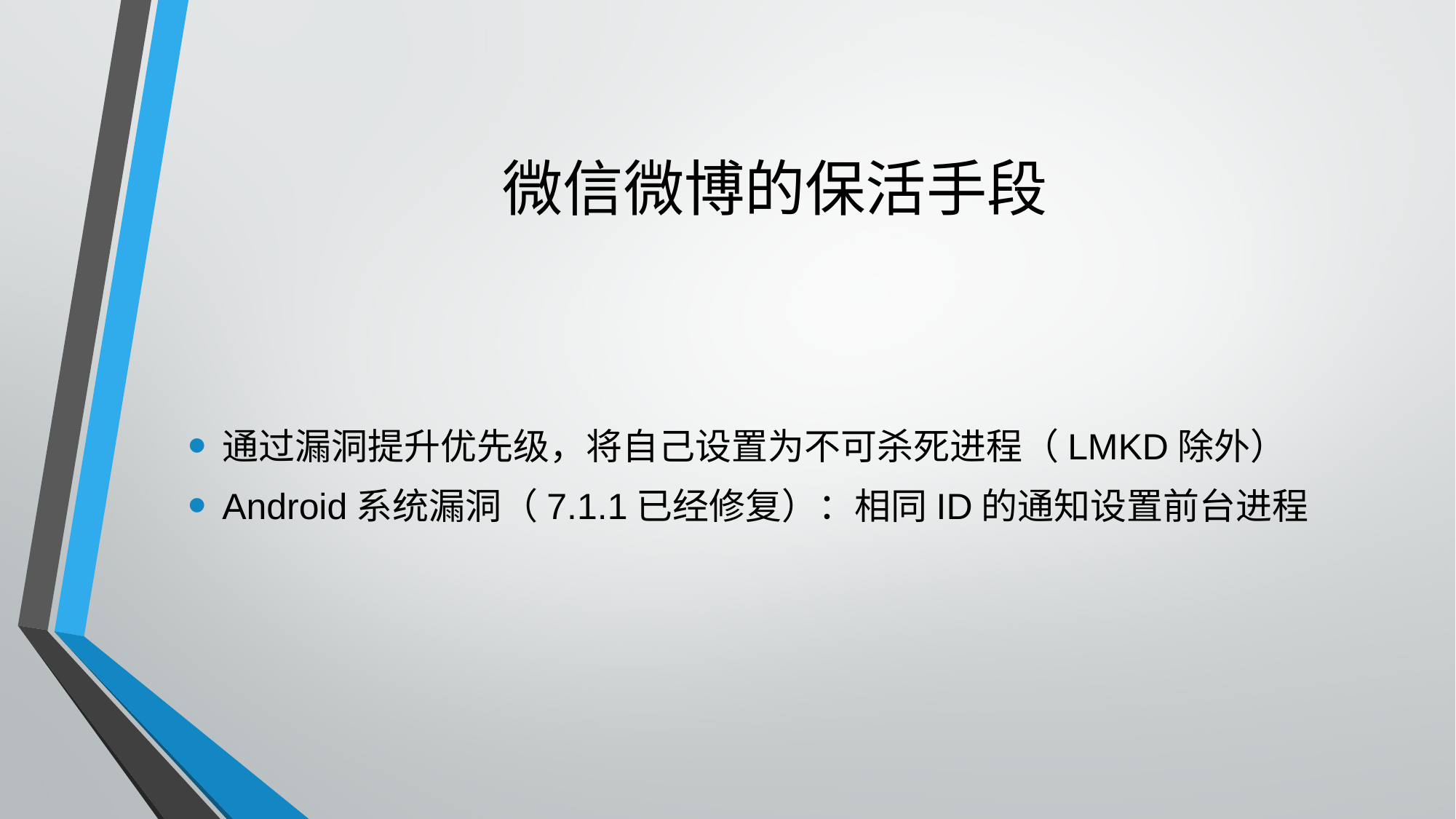

# 微信微博的保活手段
通过漏洞提升优先级，将自己设置为不可杀死进程（LMKD除外）
Android系统漏洞（7.1.1已经修复）：相同ID的通知设置前台进程